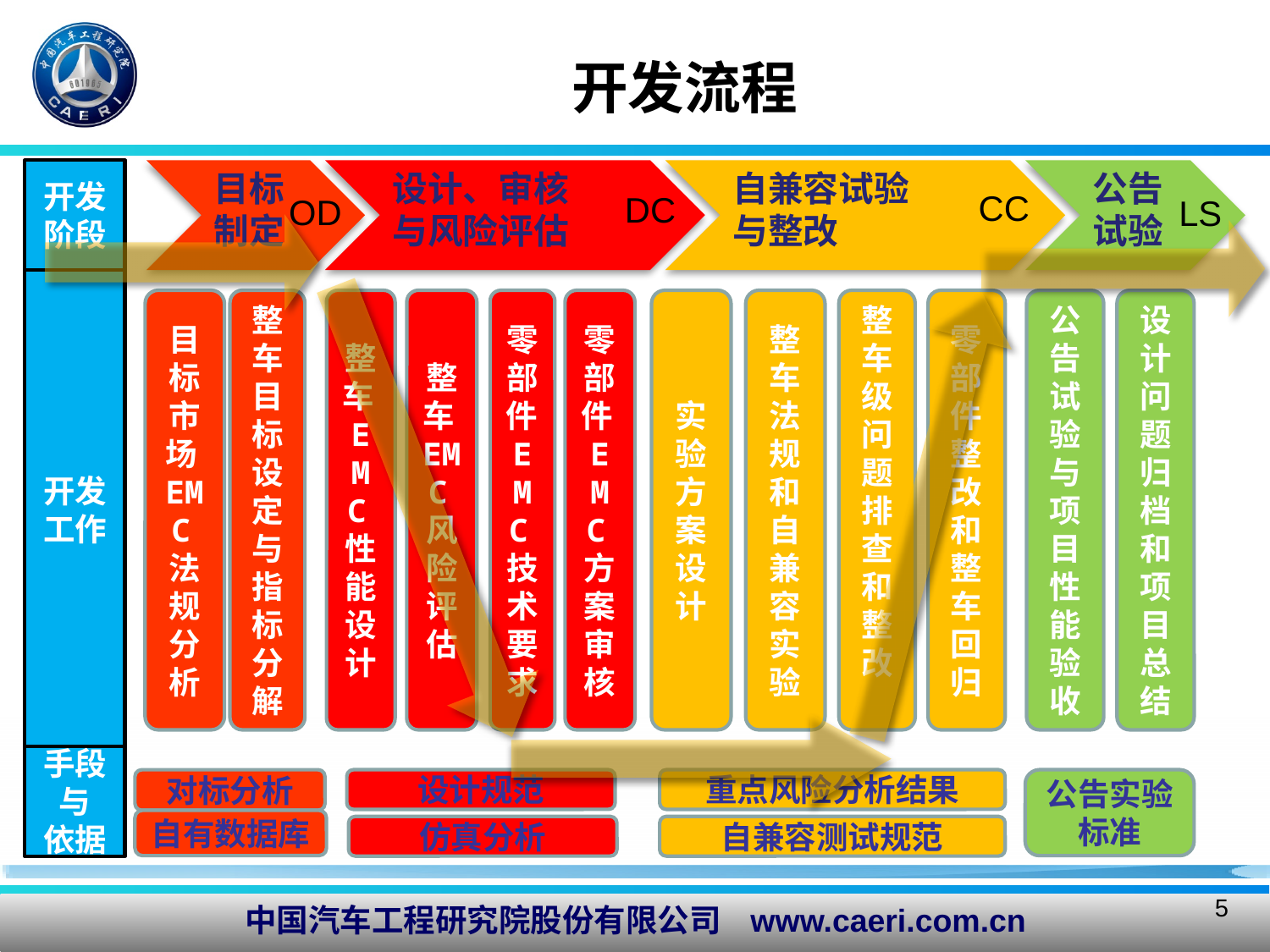

开发流程
开发阶段
目标制定
设计、审核
与风险评估
自兼容试验
与整改
公告试验
CC
DC
OD
LS

开发工作
目标市场EMC法规分析
整车目标设定与指标分解
整车EMC性能设计
整车EMC风险评估
零部件EMC技术要求
零部件EMC方案审核
实验方案设计
整车法规和自兼容实验
整车级问题排查和整改

零部件整改和整车回归
公告试验与项目性能验收
设计问题归档和项目总结
手段与
依据
对标分析
设计规范
重点风险分析结果
公告实验标准
自有数据库
仿真分析
自兼容测试规范
5